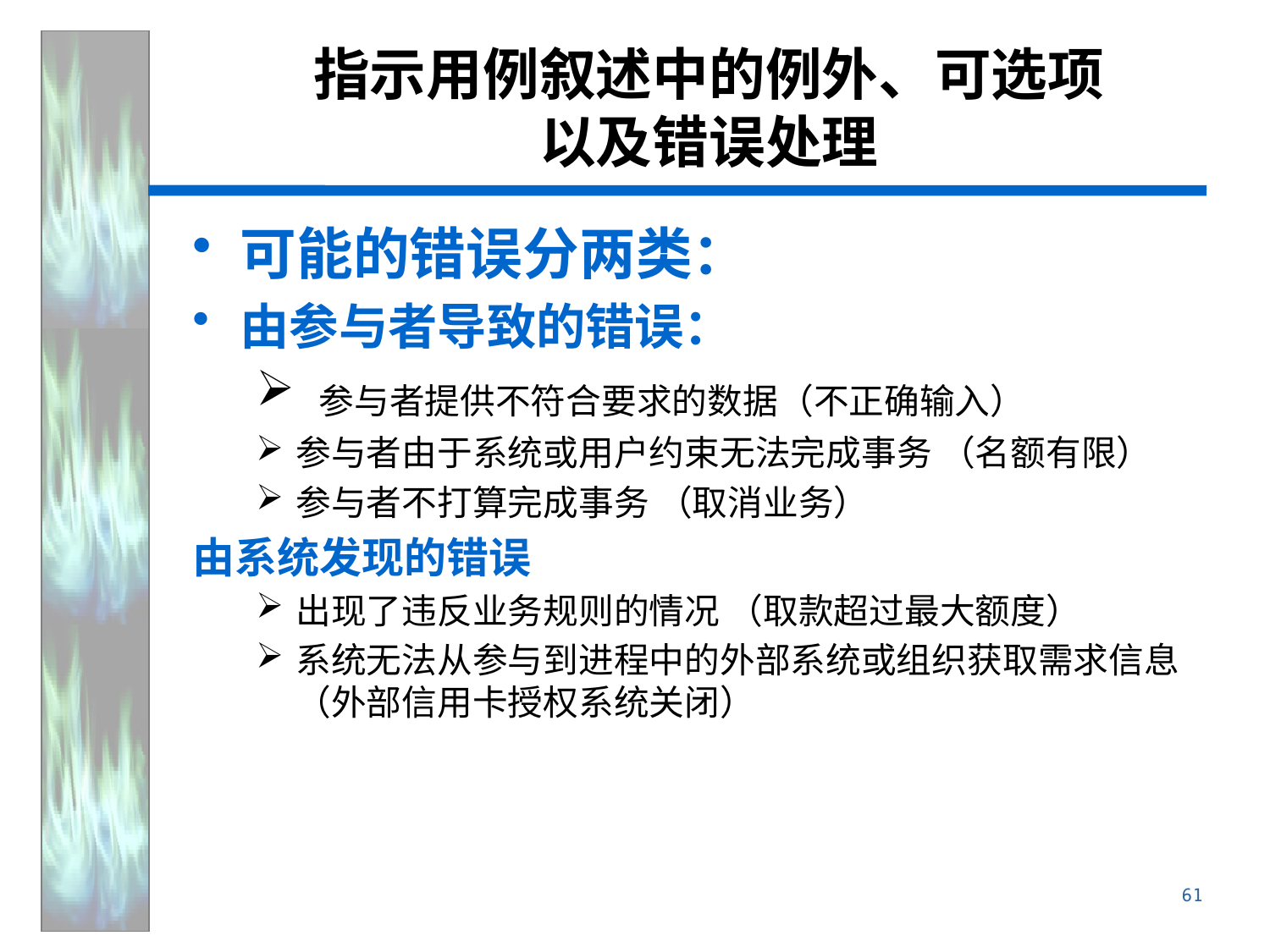

# 指示用例叙述中的例外、可选项 以及错误处理
可能的错误分两类：
由参与者导致的错误：
 参与者提供不符合要求的数据（不正确输入）
参与者由于系统或用户约束无法完成事务 （名额有限）
参与者不打算完成事务 （取消业务）
由系统发现的错误
出现了违反业务规则的情况 （取款超过最大额度）
系统无法从参与到进程中的外部系统或组织获取需求信息 （外部信用卡授权系统关闭）
61